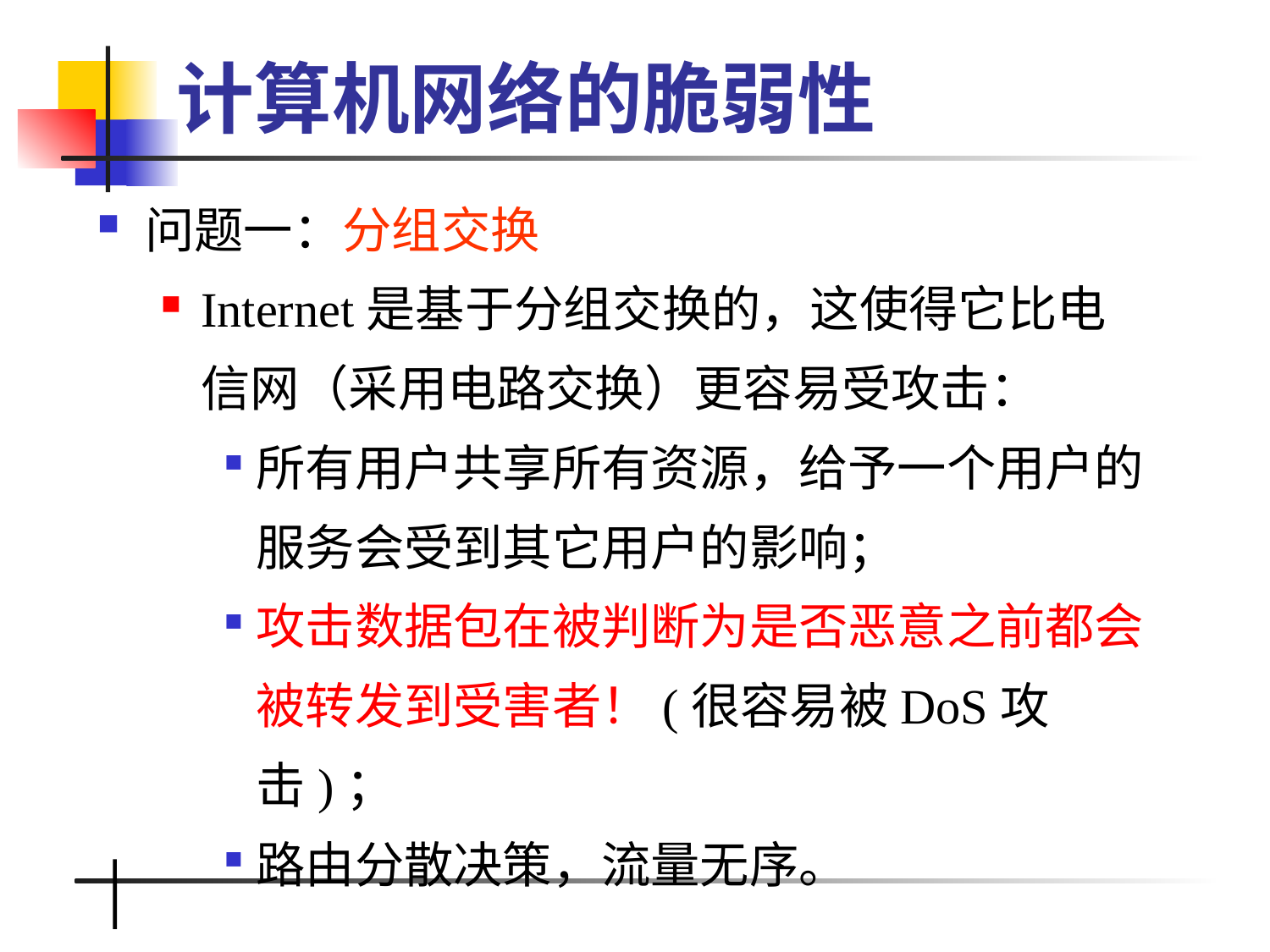

# 计算机网络的脆弱性
问题一：分组交换
Internet是基于分组交换的，这使得它比电信网（采用电路交换）更容易受攻击：
所有用户共享所有资源，给予一个用户的服务会受到其它用户的影响；
攻击数据包在被判断为是否恶意之前都会被转发到受害者！(很容易被DoS攻击)；
路由分散决策，流量无序。